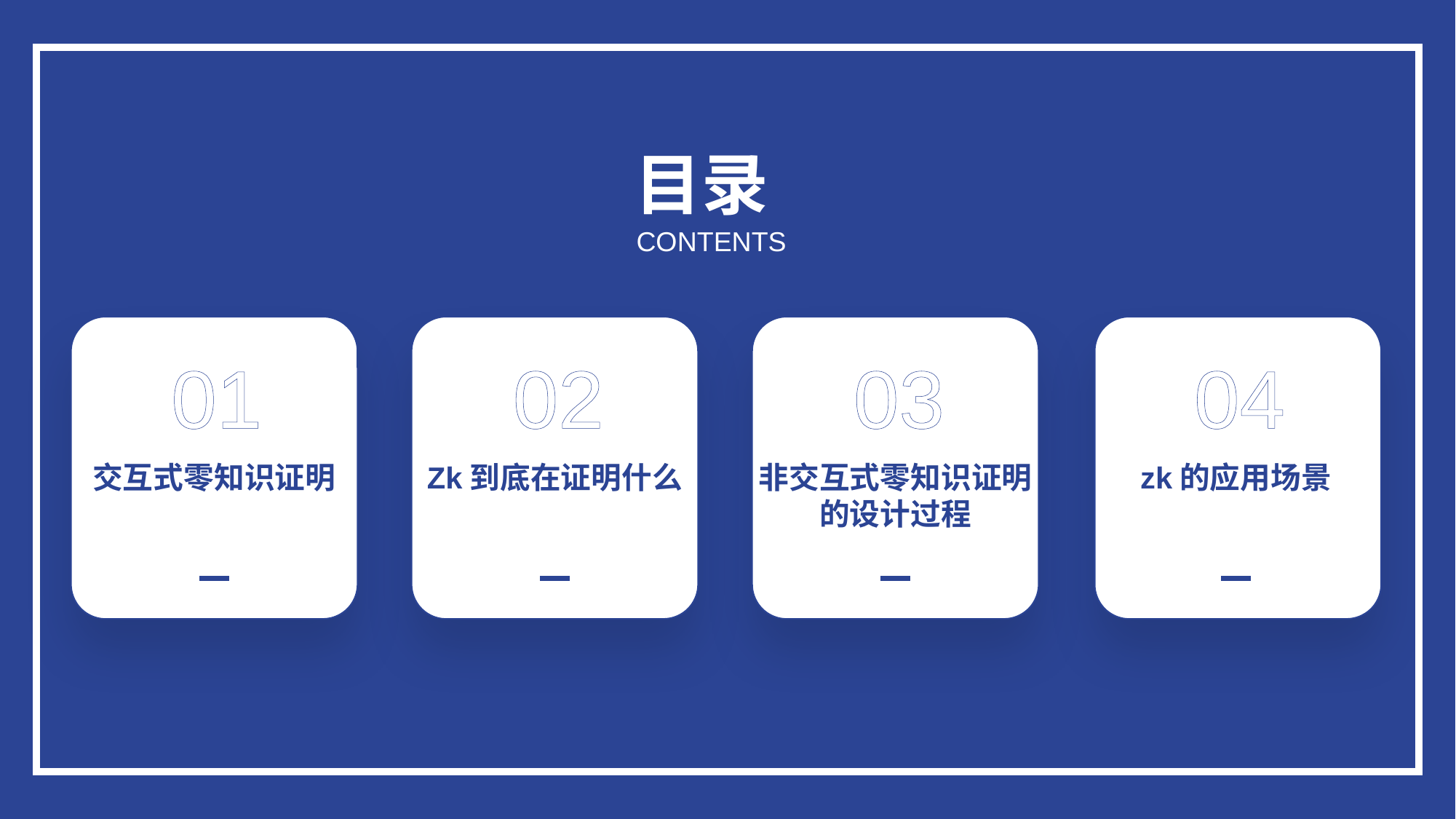

目录

CONTENTS

01
交互式零知识证明

02
Zk到底在证明什么

03
非交互式零知识证明的设计过程

04
zk的应用场景